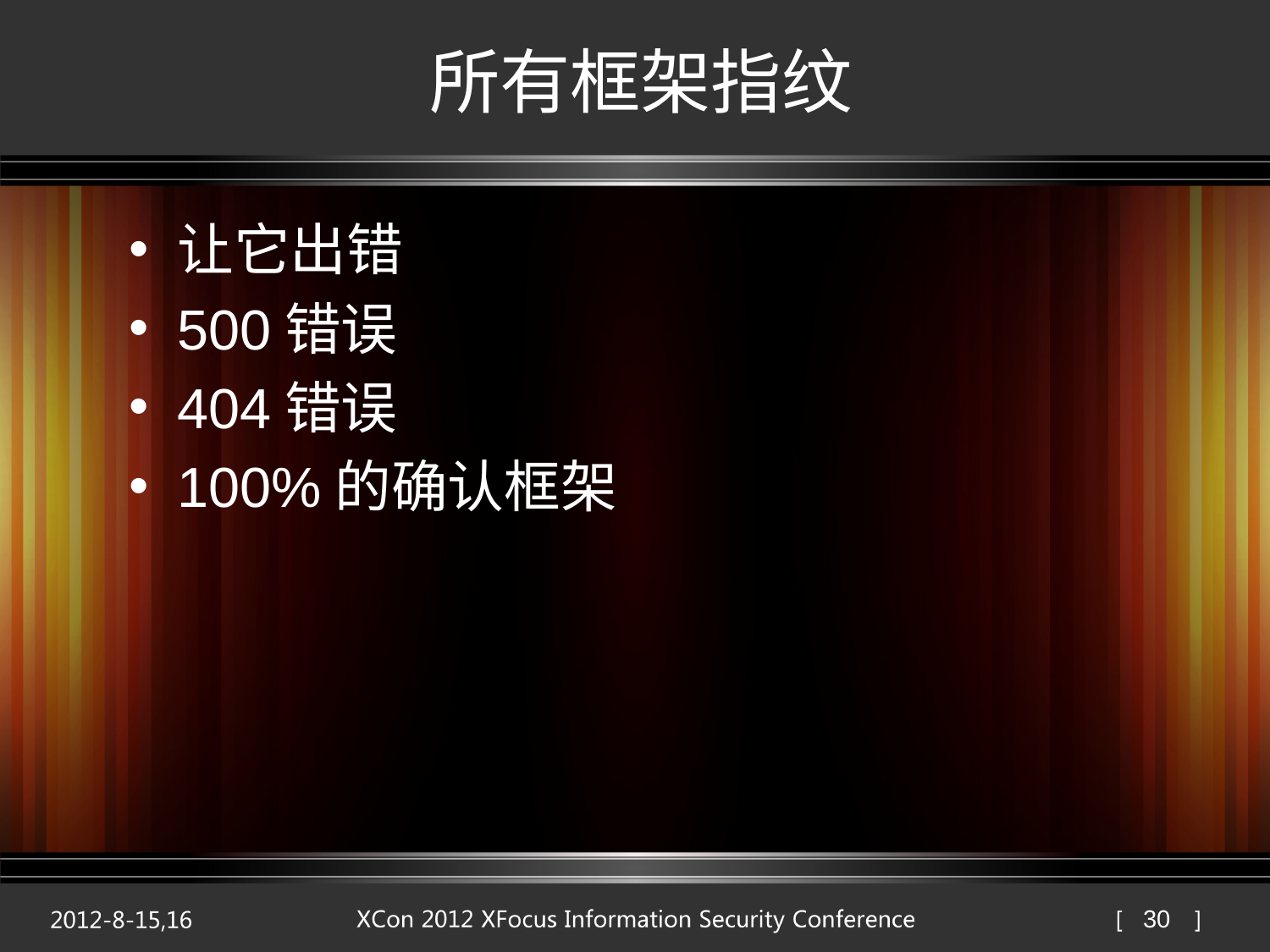

# 所有框架指纹
让它出错
500错误
404错误
100%的确认框架
30